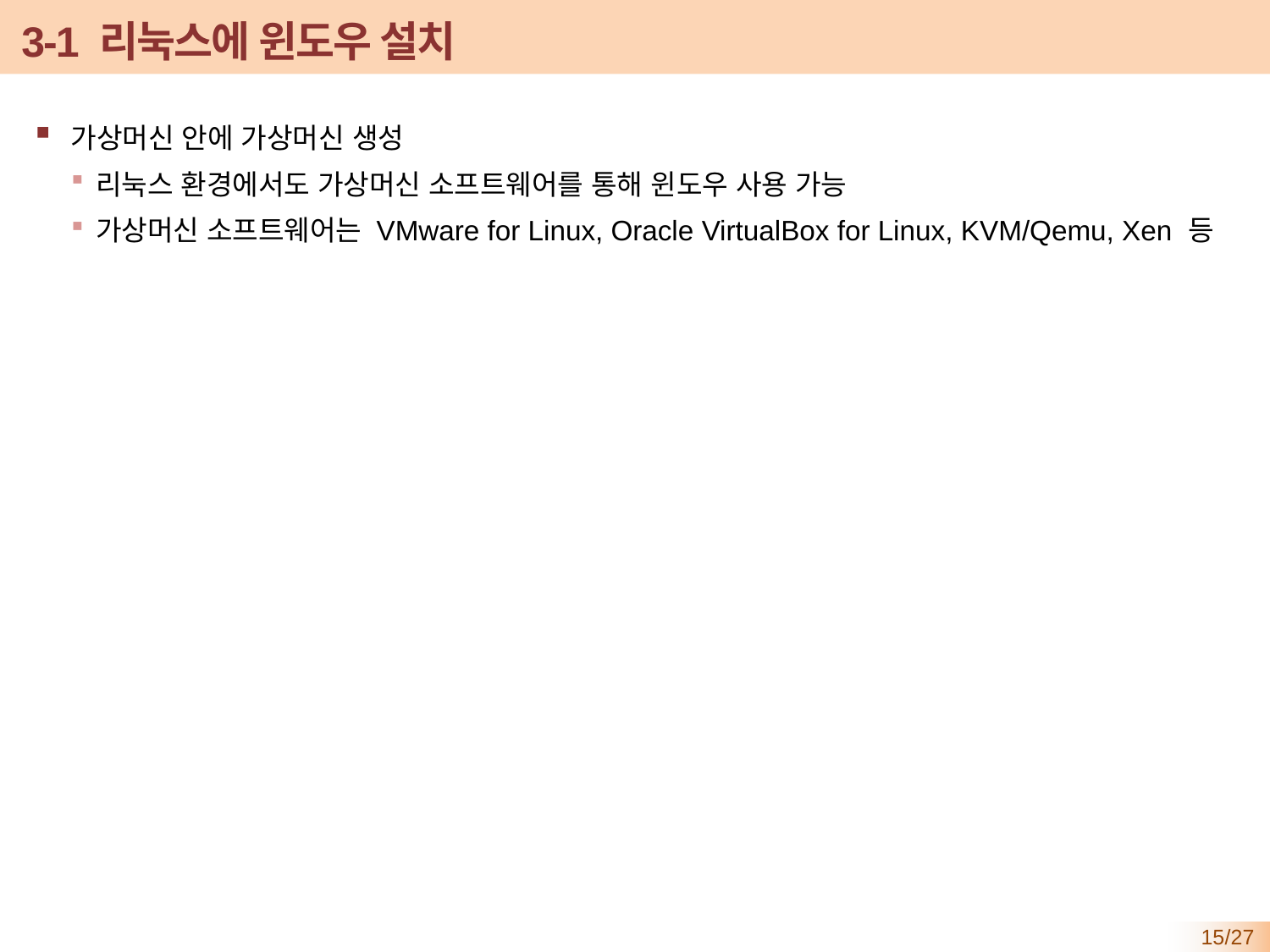

# 3-1 리눅스에 윈도우 설치
가상머신 안에 가상머신 생성
리눅스 환경에서도 가상머신 소프트웨어를 통해 윈도우 사용 가능
가상머신 소프트웨어는 VMware for Linux, Oracle VirtualBox for Linux, KVM/Qemu, Xen 등